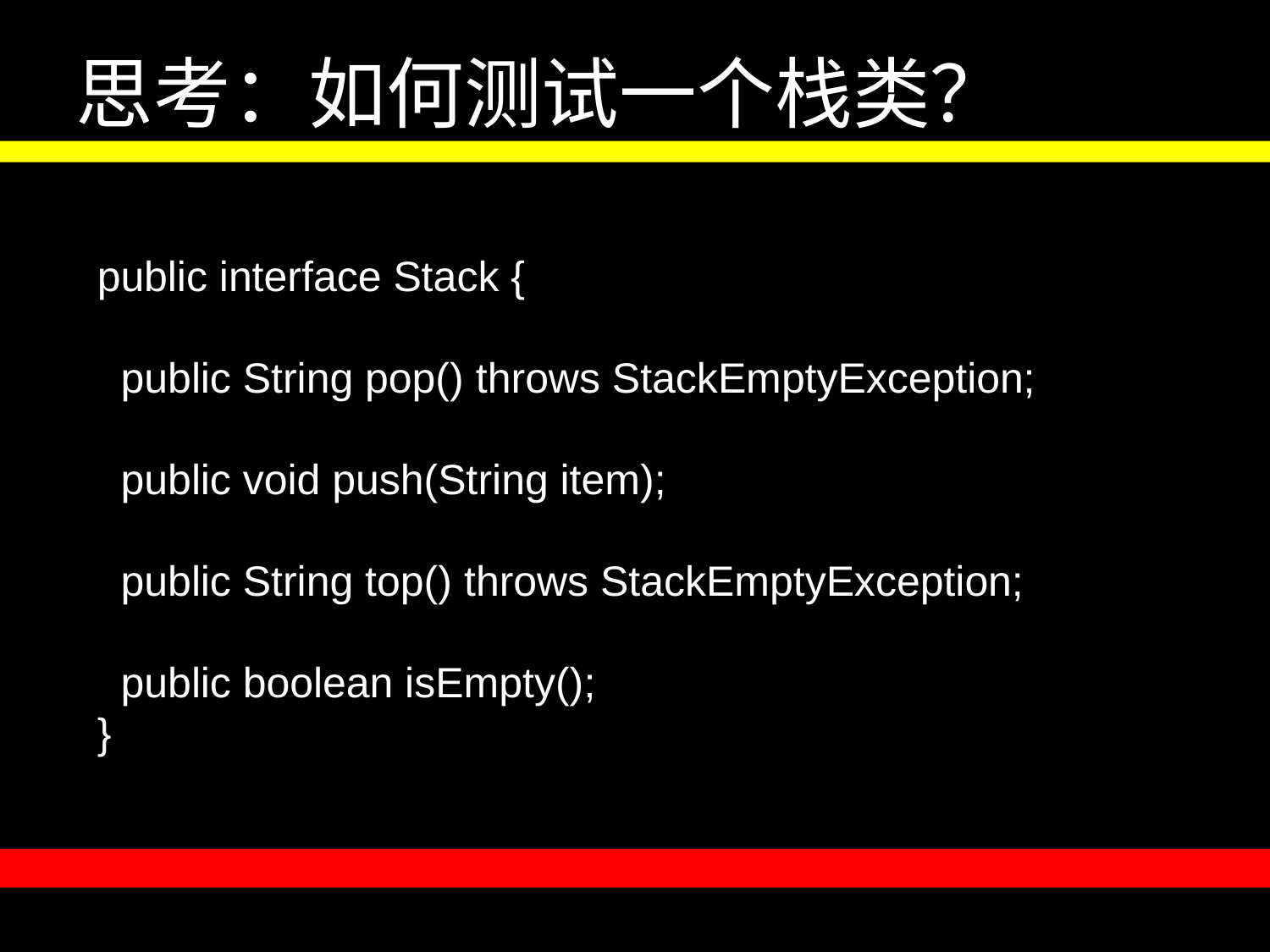

# 思考：如何测试一个栈类？
public interface Stack {

  public String pop() throws StackEmptyException;

  public void push(String item);

  public String top() throws StackEmptyException;

  public boolean isEmpty();
}